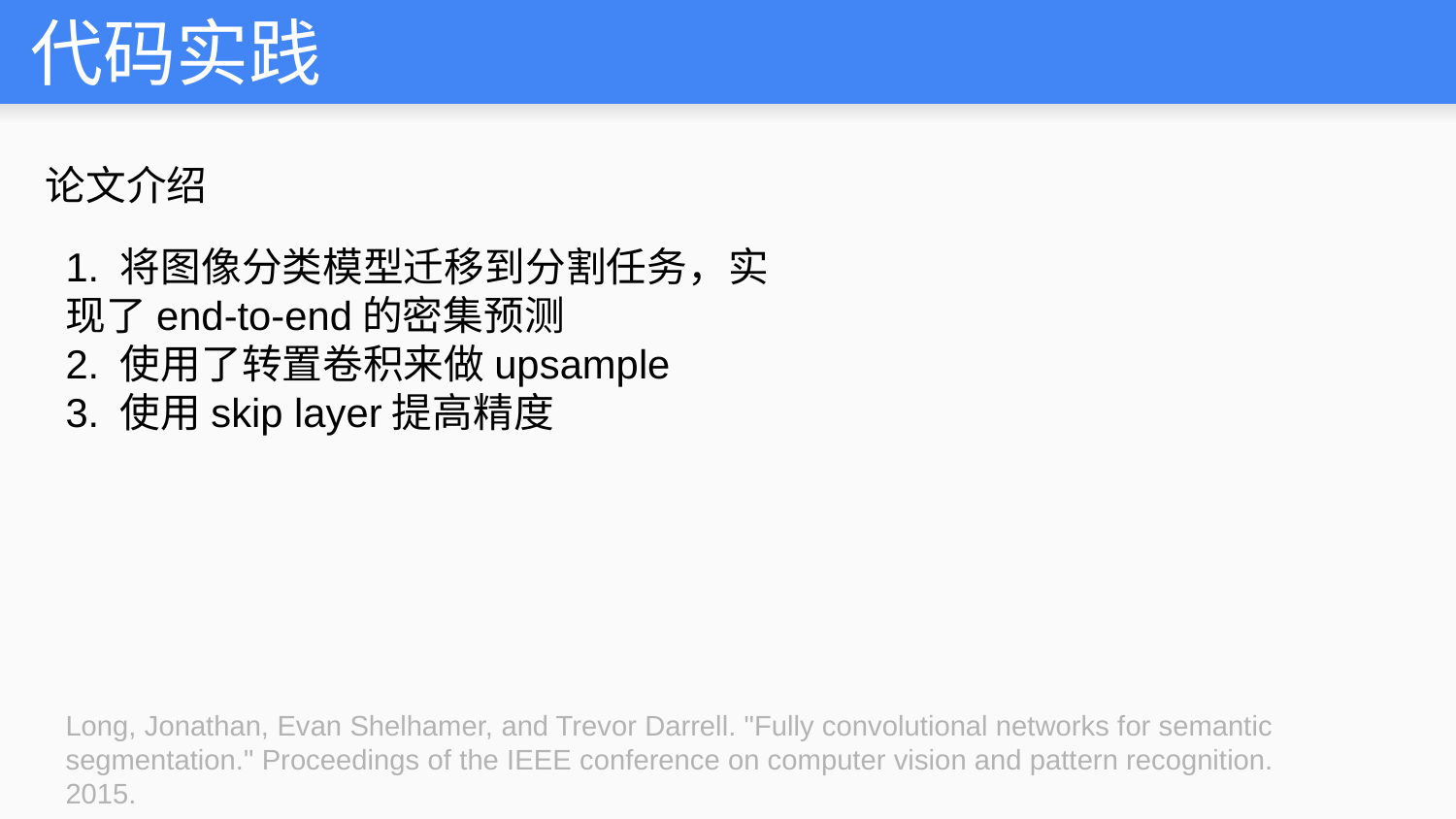

# 代码实践
论文介绍
1. 将图像分类模型迁移到分割任务，实现了end-to-end的密集预测
2. 使用了转置卷积来做upsample
3. 使用skip layer提高精度
Long, Jonathan, Evan Shelhamer, and Trevor Darrell. "Fully convolutional networks for semantic segmentation." Proceedings of the IEEE conference on computer vision and pattern recognition. 2015.